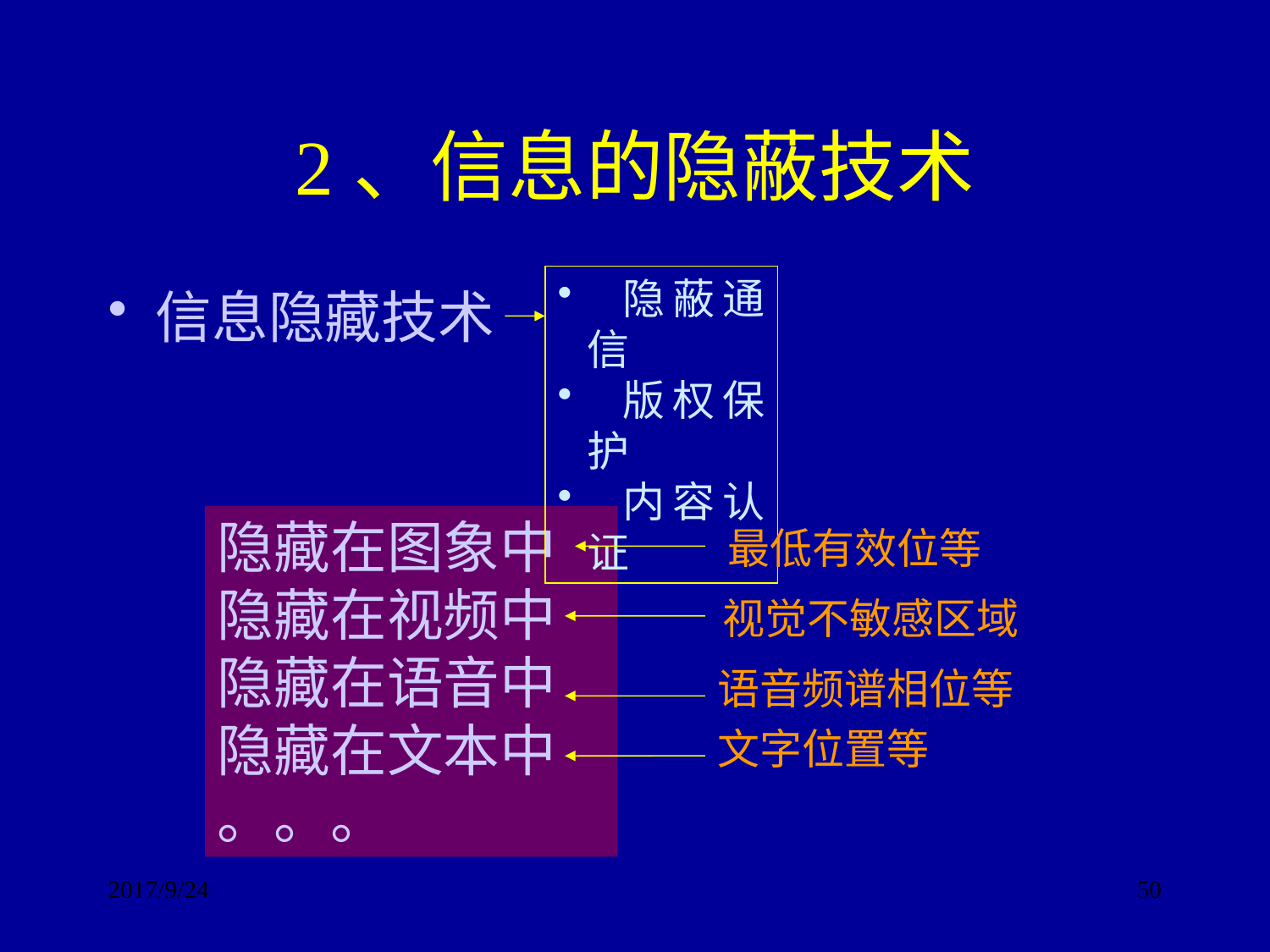

# 2、信息的隐蔽技术
 隐蔽通信
 版权保护
 内容认证
信息隐藏技术

隐藏在图象中
隐藏在视频中
隐藏在语音中
隐藏在文本中
。。。
最低有效位等

 视觉不敏感区域

语音频谱相位等

文字位置等

2017/9/24
50